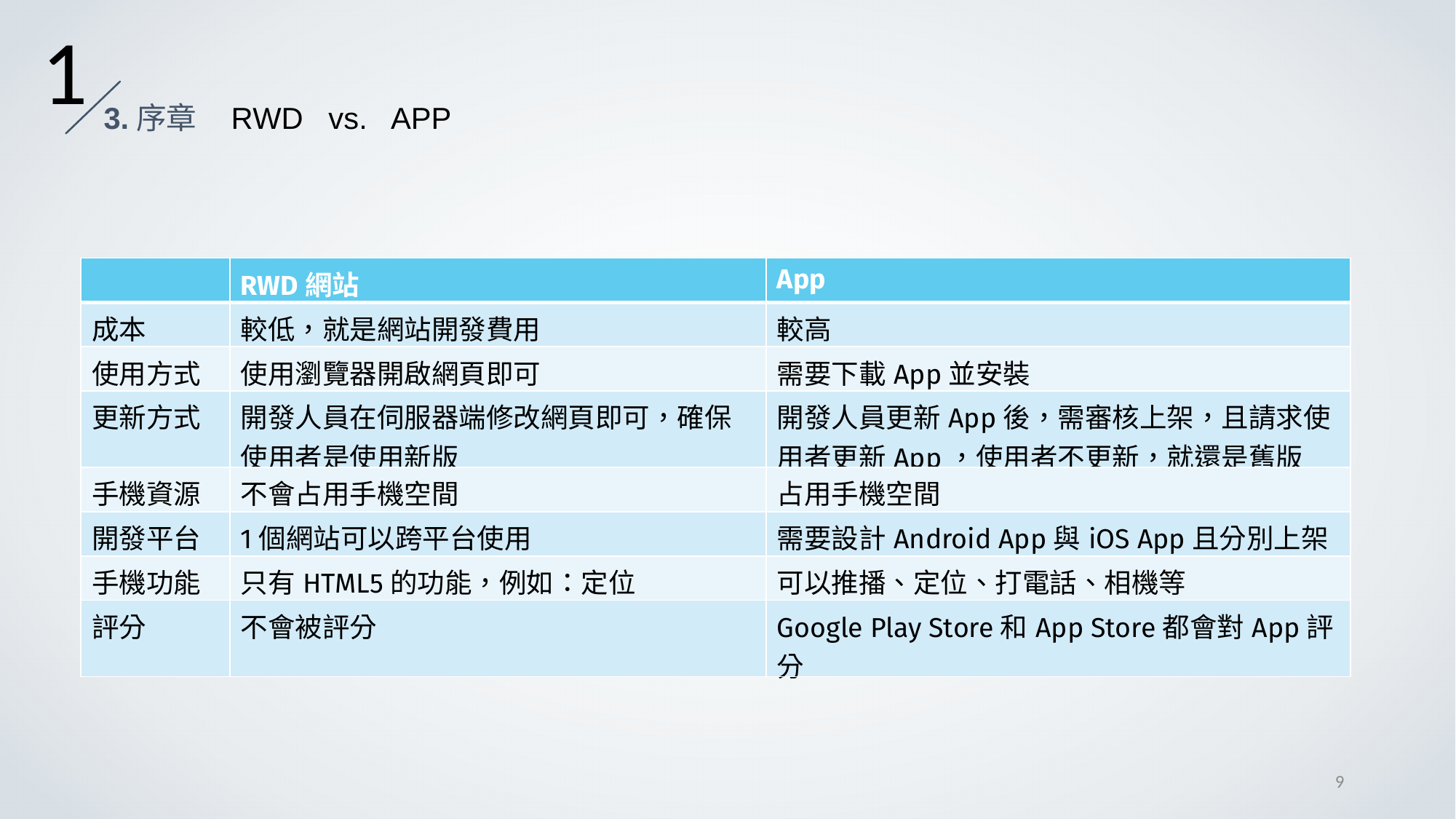

1
3.序章    RWD   vs.   APP
|  | RWD網站 | App |
| --- | --- | --- |
| 成本 | 較低，就是網站開發費用 | 較高 |
| 使用方式 | 使用瀏覽器開啟網頁即可 | 需要下載App並安裝 |
| 更新方式 | 開發人員在伺服器端修改網頁即可，確保使用者是使用新版 | 開發人員更新App後，需審核上架，且請求使用者更新App，使用者不更新，就還是舊版 |
| 手機資源 | 不會占用手機空間 | 占用手機空間 |
| 開發平台 | 1個網站可以跨平台使用 | 需要設計Android App與iOS App且分別上架 |
| 手機功能 | 只有HTML5的功能，例如：定位 | 可以推播、定位、打電話、相機等 |
| 評分 | 不會被評分 | Google Play Store和App Store都會對App評分 |
9